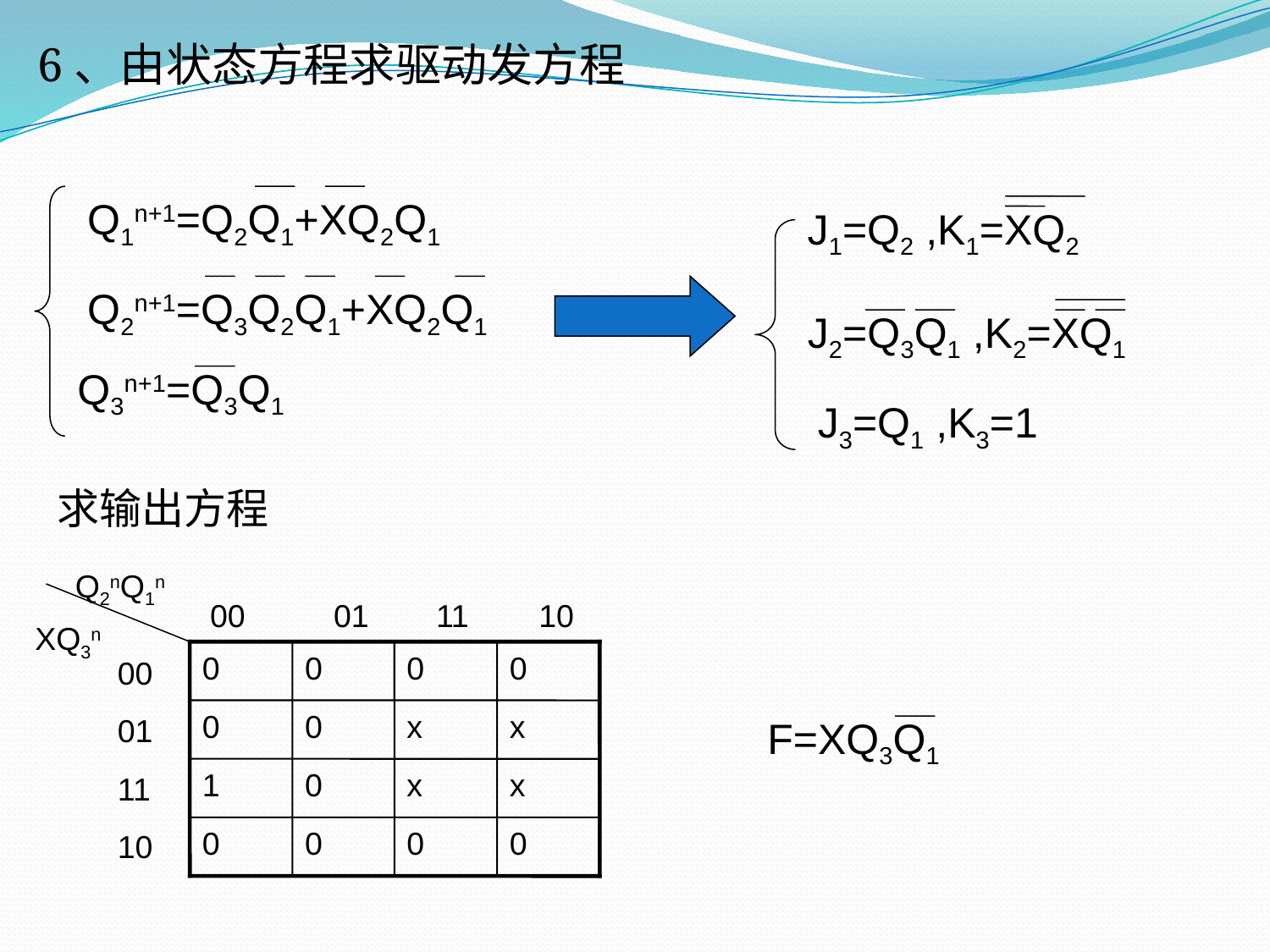

6、由状态方程求驱动发方程

Q1n+1=Q2Q1+XQ2Q1

J1=Q2 ,K1=XQ2

Q2n+1=Q3Q2Q1+XQ2Q1

J2=Q3Q1 ,K2=XQ1

Q3n+1=Q3Q1

J3=Q1 ,K3=1
求输出方程
Q2nQ1n

00
01
11
10
XQ3n
0

0

0

0

00
0

0
x
x
01
1

0
x
x
11
0

0
0
0
10

F=XQ3Q1